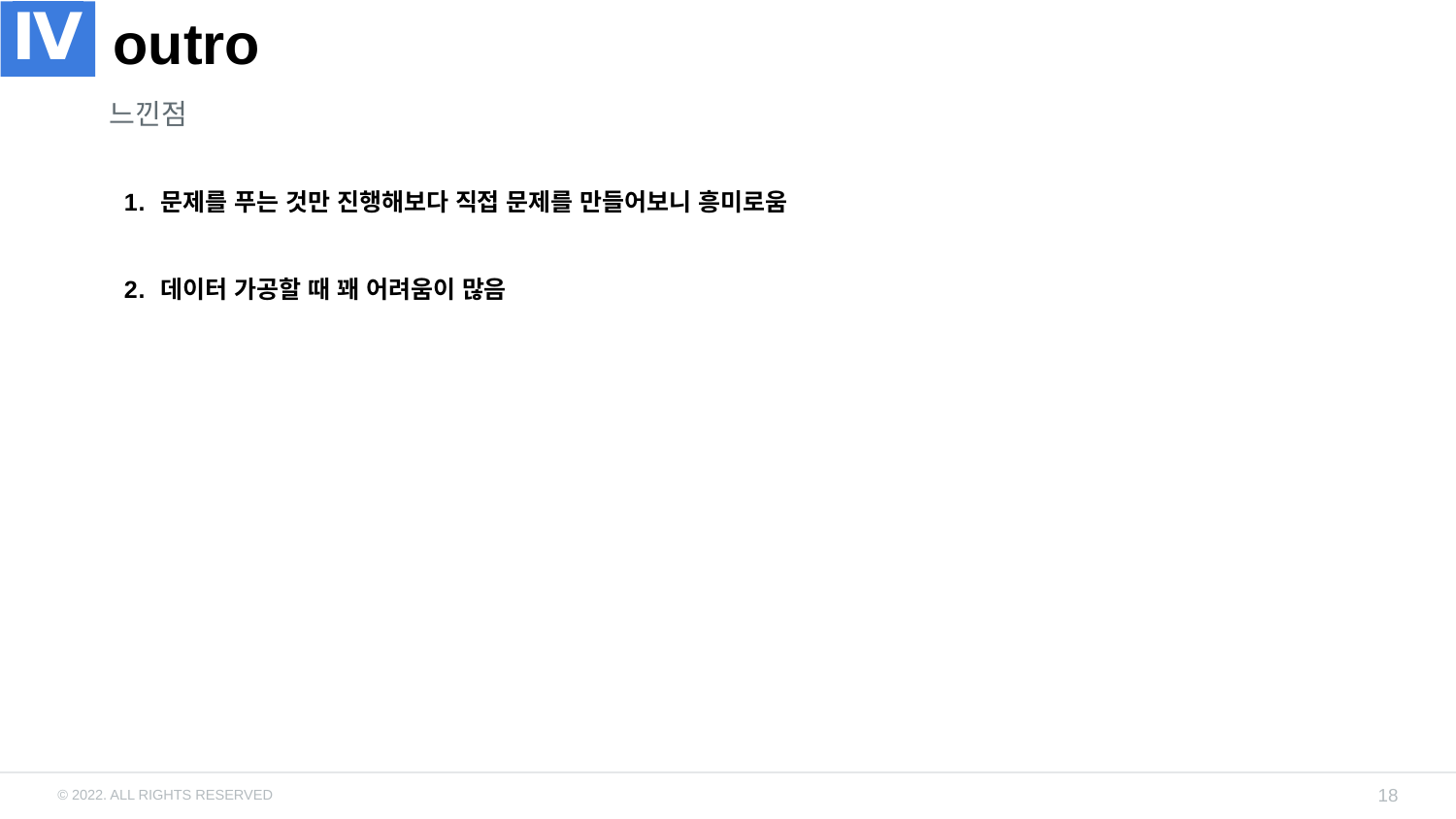

Ⅳ
# outro
느낀점
문제를 푸는 것만 진행해보다 직접 문제를 만들어보니 흥미로움

데이터 가공할 때 꽤 어려움이 많음
18
© 2022. ALL RIGHTS RESERVED